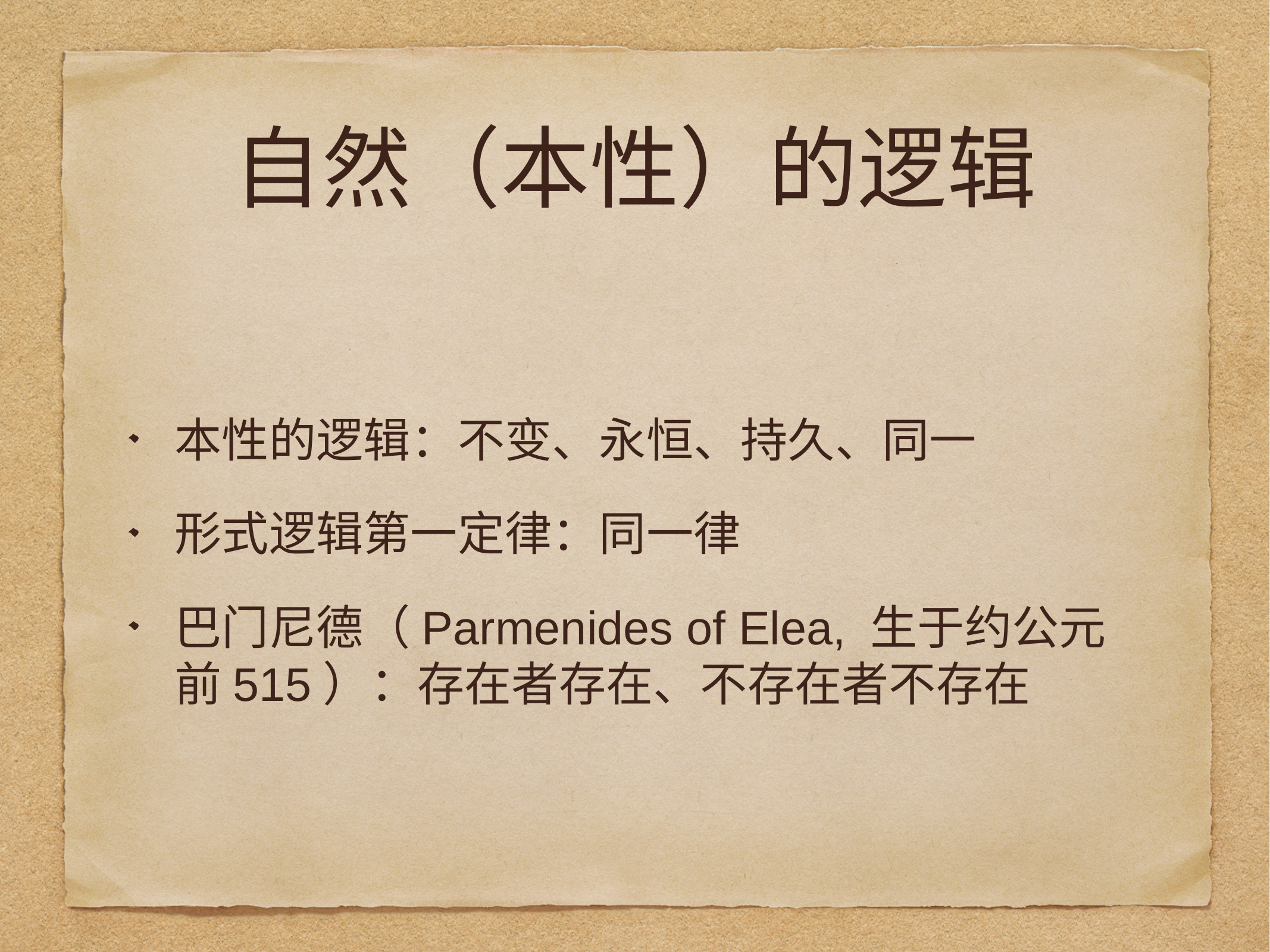

# 自然（本性）的逻辑
本性的逻辑：不变、永恒、持久、同一
形式逻辑第一定律：同一律
巴门尼德（Parmenides of Elea, 生于约公元前515）：存在者存在、不存在者不存在